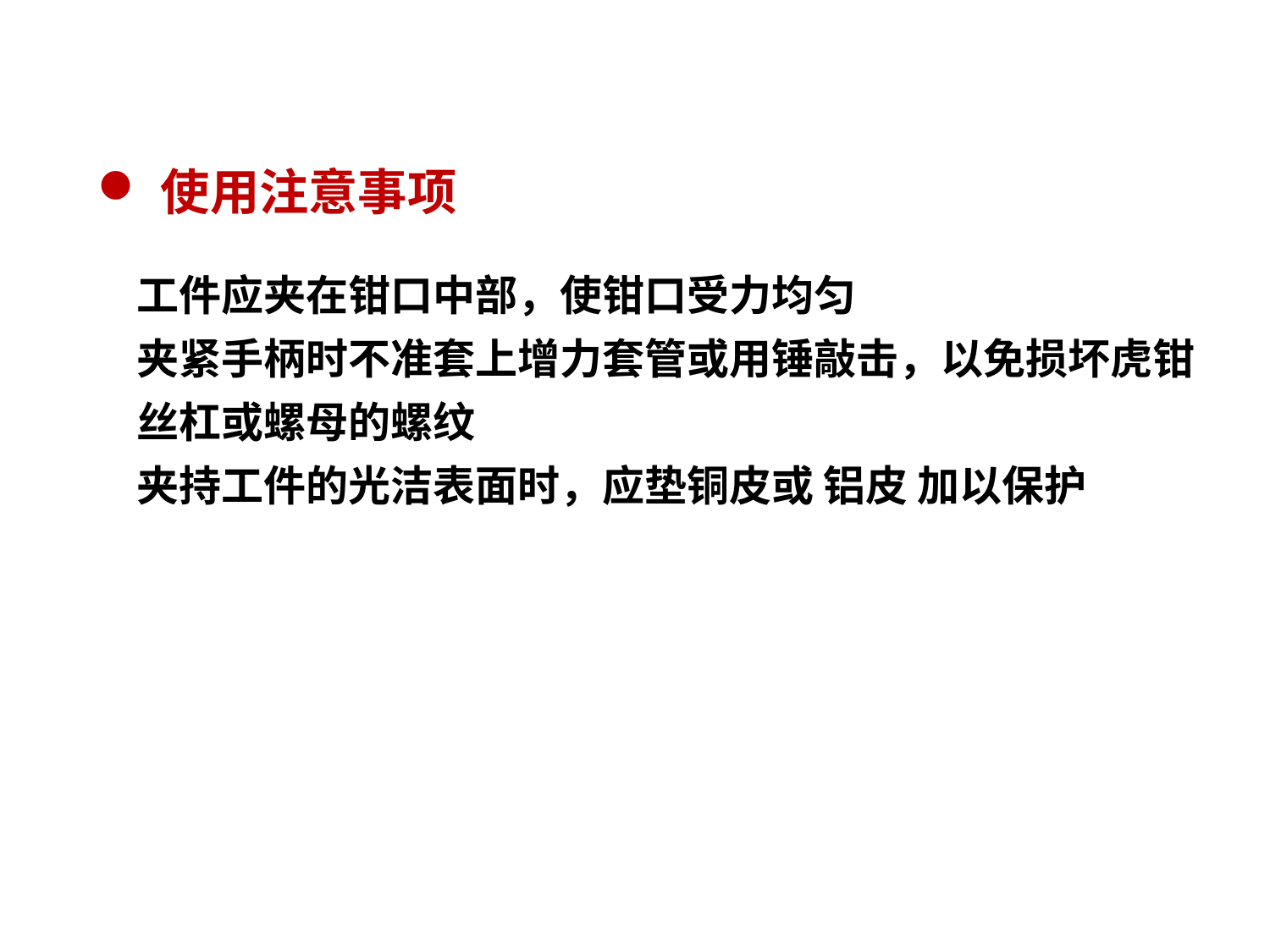

使用注意事项
工件应夹在钳口中部，使钳口受力均匀
夹紧手柄时不准套上增力套管或用锤敲击，以免损坏虎钳丝杠或螺母的螺纹
夹持工件的光洁表面时，应垫铜皮或 铝皮 加以保护